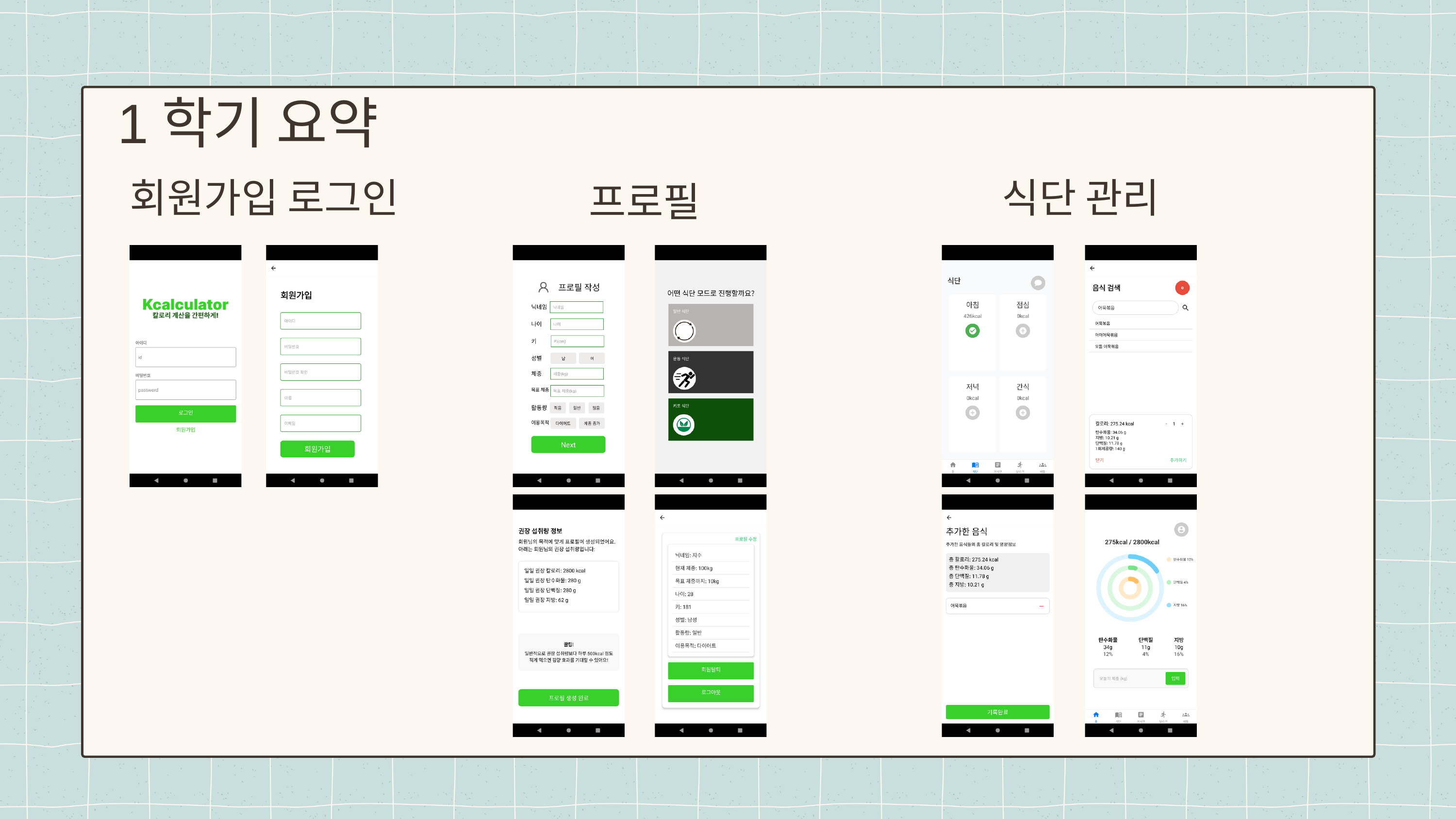

1학기 요약
식단 관리
회원가입 로그인
프로필